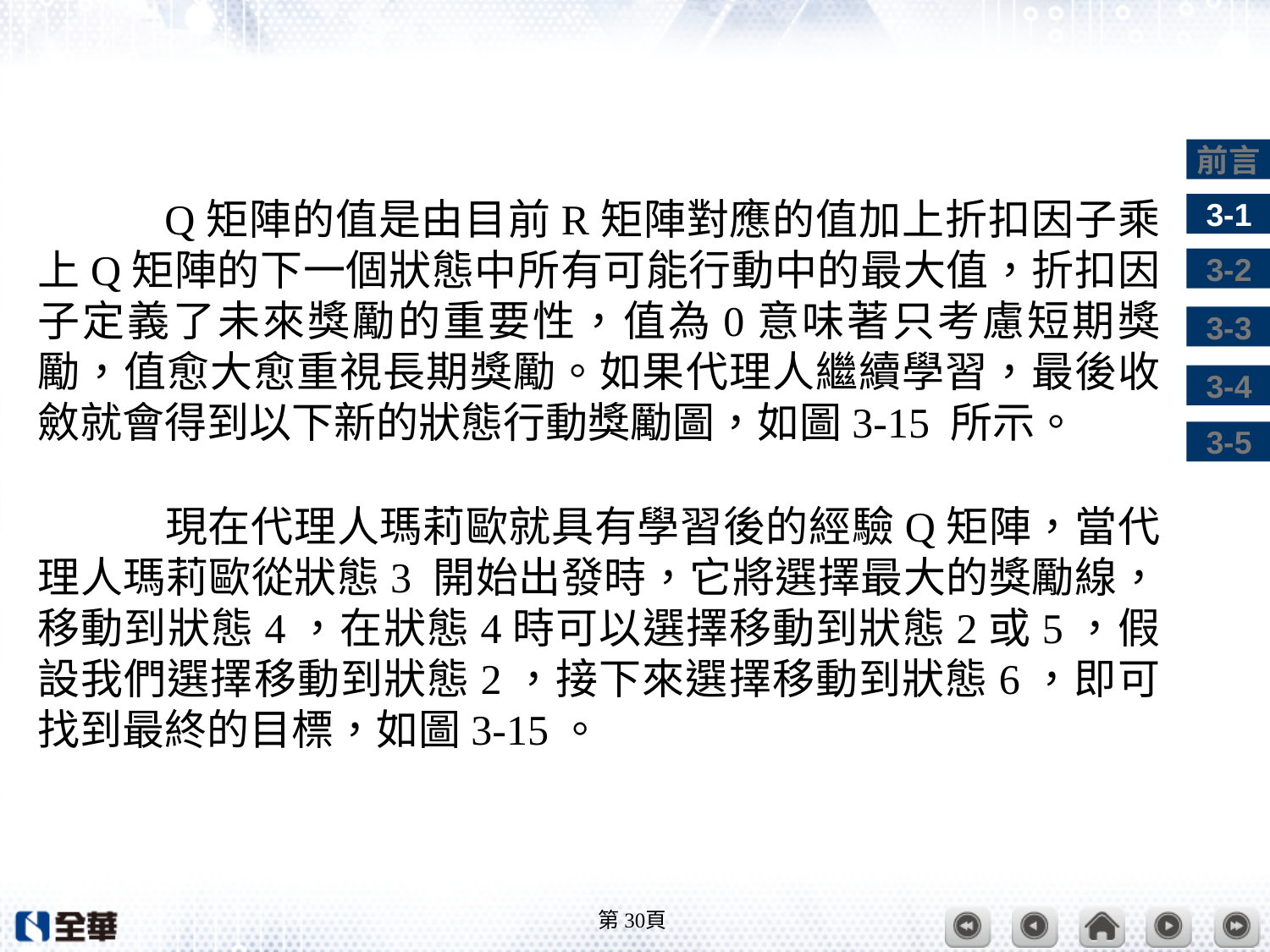

#
	Q矩陣的值是由目前R矩陣對應的值加上折扣因子乘上Q矩陣的下一個狀態中所有可能行動中的最大值，折扣因子定義了未來獎勵的重要性，值為0意味著只考慮短期獎勵，值愈大愈重視長期獎勵。如果代理人繼續學習，最後收斂就會得到以下新的狀態行動獎勵圖，如圖3-15 所示。

	現在代理人瑪莉歐就具有學習後的經驗Q矩陣，當代理人瑪莉歐從狀態3 開始出發時，它將選擇最大的獎勵線，移動到狀態4，在狀態4時可以選擇移動到狀態2或5，假設我們選擇移動到狀態2，接下來選擇移動到狀態6，即可找到最終的目標，如圖3-15。